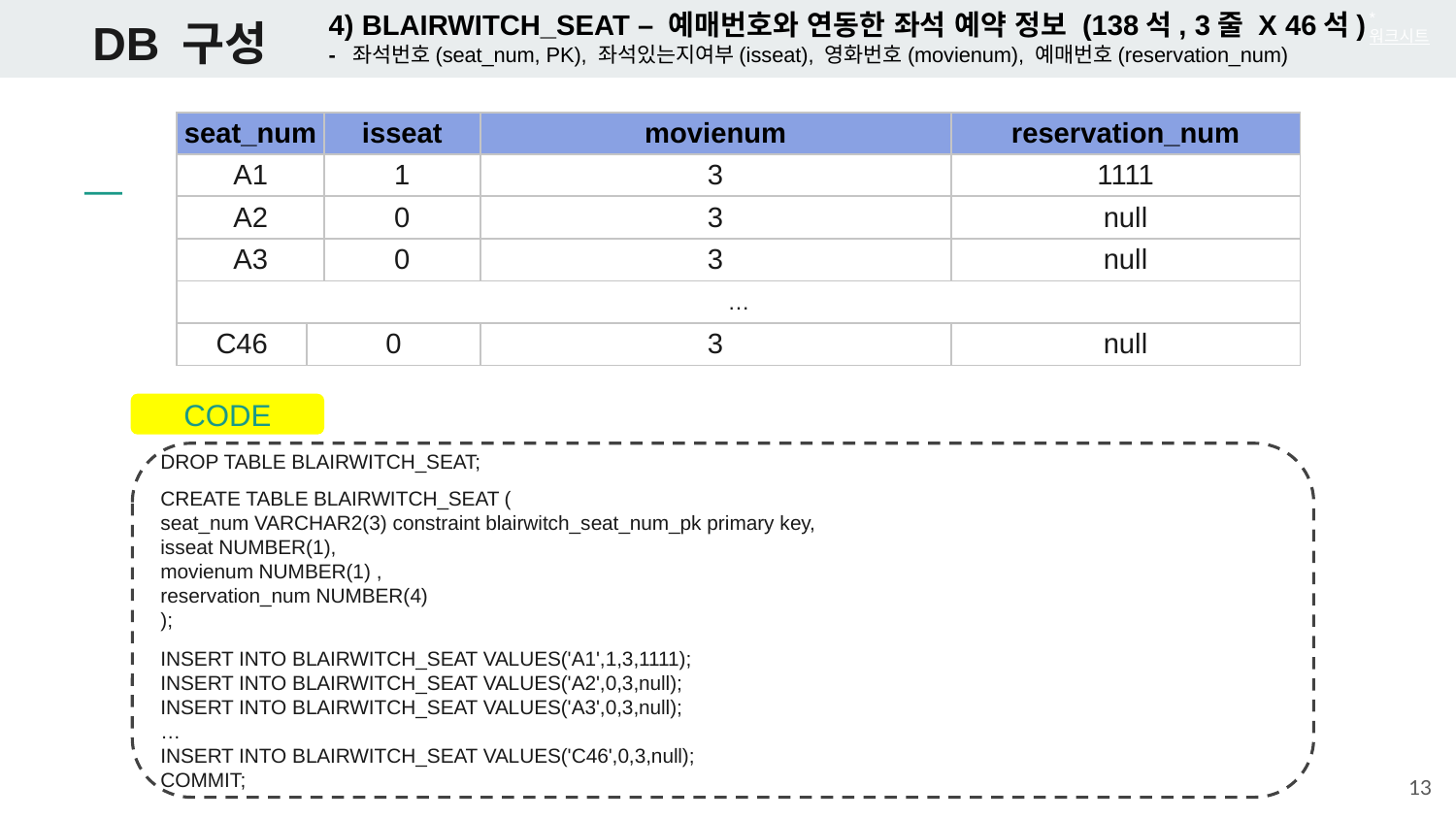

# DB 구성
4) BLAIRWITCH_SEAT – 예매번호와 연동한 좌석 예약 정보 (138석, 3줄 X 46석)
-  좌석번호(seat_num, PK), 좌석있는지여부(isseat), 영화번호(movienum), 예매번호(reservation_num)
* 워크시트
| seat\_num |  | isseat | movienum | reservation\_num |
| --- | --- | --- | --- | --- |
| A1 |  | 1 | 3 | 1111 |
| A2 |  | 0 | 3 | null |
| A3 |  | 0 | 3 | null |
| … |  |  |  |  |
| C46 | 0 |  | 3 | null |

CODE

DROP TABLE BLAIRWITCH_SEAT;

CREATE TABLE BLAIRWITCH_SEAT (
seat_num VARCHAR2(3) constraint blairwitch_seat_num_pk primary key,
isseat NUMBER(1),
movienum NUMBER(1) ,
reservation_num NUMBER(4)
);

INSERT INTO BLAIRWITCH_SEAT VALUES('A1',1,3,1111);
INSERT INTO BLAIRWITCH_SEAT VALUES('A2',0,3,null);
INSERT INTO BLAIRWITCH_SEAT VALUES('A3',0,3,null);
…
INSERT INTO BLAIRWITCH_SEAT VALUES('C46',0,3,null);
COMMIT;

13